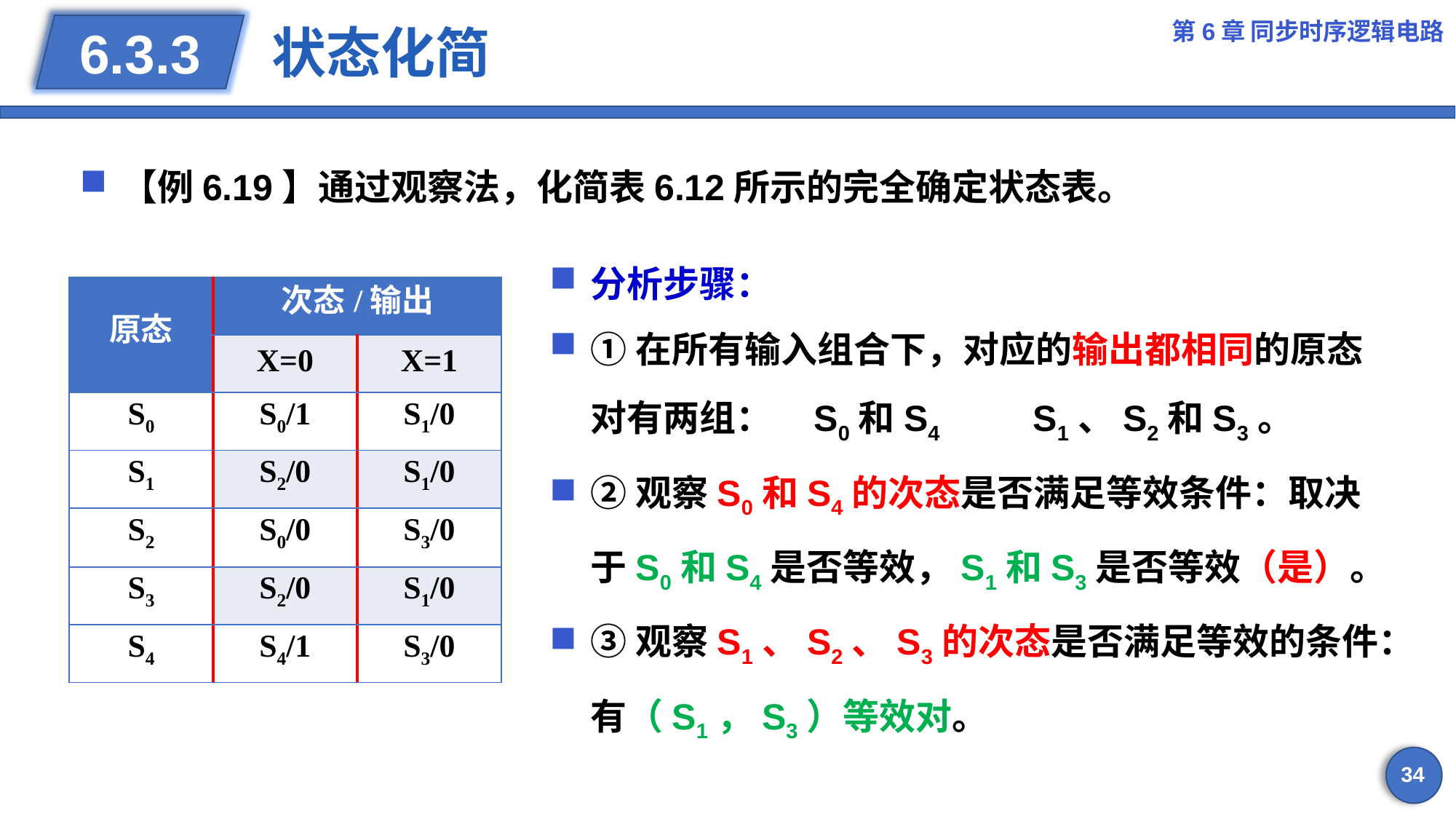

第6章 同步时序逻辑电路
# 状态化简
6.3.3
【例6.19】通过观察法，化简表6.12所示的完全确定状态表。
分析步骤：
①在所有输入组合下，对应的输出都相同的原态对有两组：    S0和S4                S1、S2和S3。
②观察S0和S4的次态是否满足等效条件：取决于S0和S4是否等效，S1和S3是否等效（是）。
③观察S1、S2、S3的次态是否满足等效的条件：有（S1，S3）等效对。
| 原态 | 次态/输出 |  |
| --- | --- | --- |
|  | X=0 | X=1 |
| S0 | S0/1 | S1/0 |
| S1 | S2/0 | S1/0 |
| S2 | S0/0 | S3/0 |
| S3 | S2/0 | S1/0 |
| S4 | S4/1 | S3/0 |
34